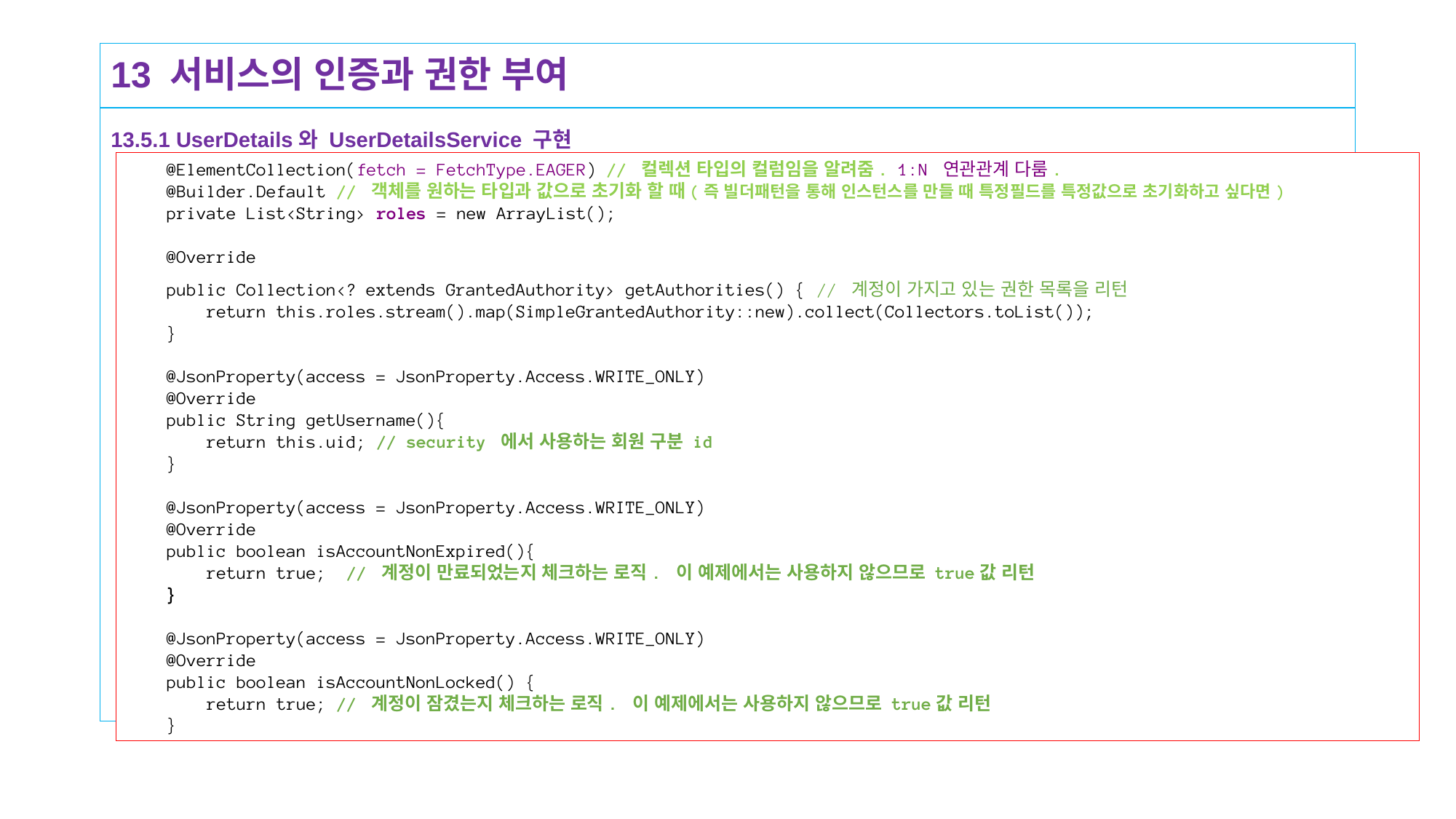

# 13 서비스의 인증과 권한 부여
13.5.1 UserDetails와 UserDetailsService 구현

    @ElementCollection(fetch = FetchType.EAGER) // 컬렉션 타입의 컬럼임을 알려줌. 1:N 연관관계 다룸.
    @Builder.Default // 객체를 원하는 타입과 값으로 초기화 할 때(즉 빌더패턴을 통해 인스턴스를 만들 때 특정필드를 특정값으로 초기화하고 싶다면)
    private List<String> roles = new ArrayList();

    @Override
    public Collection<? extends GrantedAuthority> getAuthorities() { // 계정이 가지고 있는 권한 목록을 리턴
        return this.roles.stream().map(SimpleGrantedAuthority::new).collect(Collectors.toList());
    }

    @JsonProperty(access = JsonProperty.Access.WRITE_ONLY)
    @Override
    public String getUsername(){
        return this.uid; // security 에서 사용하는 회원 구분 id
    }

    @JsonProperty(access = JsonProperty.Access.WRITE_ONLY)
    @Override
    public boolean isAccountNonExpired(){
        return true;  // 계정이 만료되었는지 체크하는 로직. 이 예제에서는 사용하지 않으므로 true값 리턴
    }

    @JsonProperty(access = JsonProperty.Access.WRITE_ONLY)
    @Override
    public boolean isAccountNonLocked() {
        return true; // 계정이 잠겼는지 체크하는 로직. 이 예제에서는 사용하지 않으므로 true값 리턴
    }